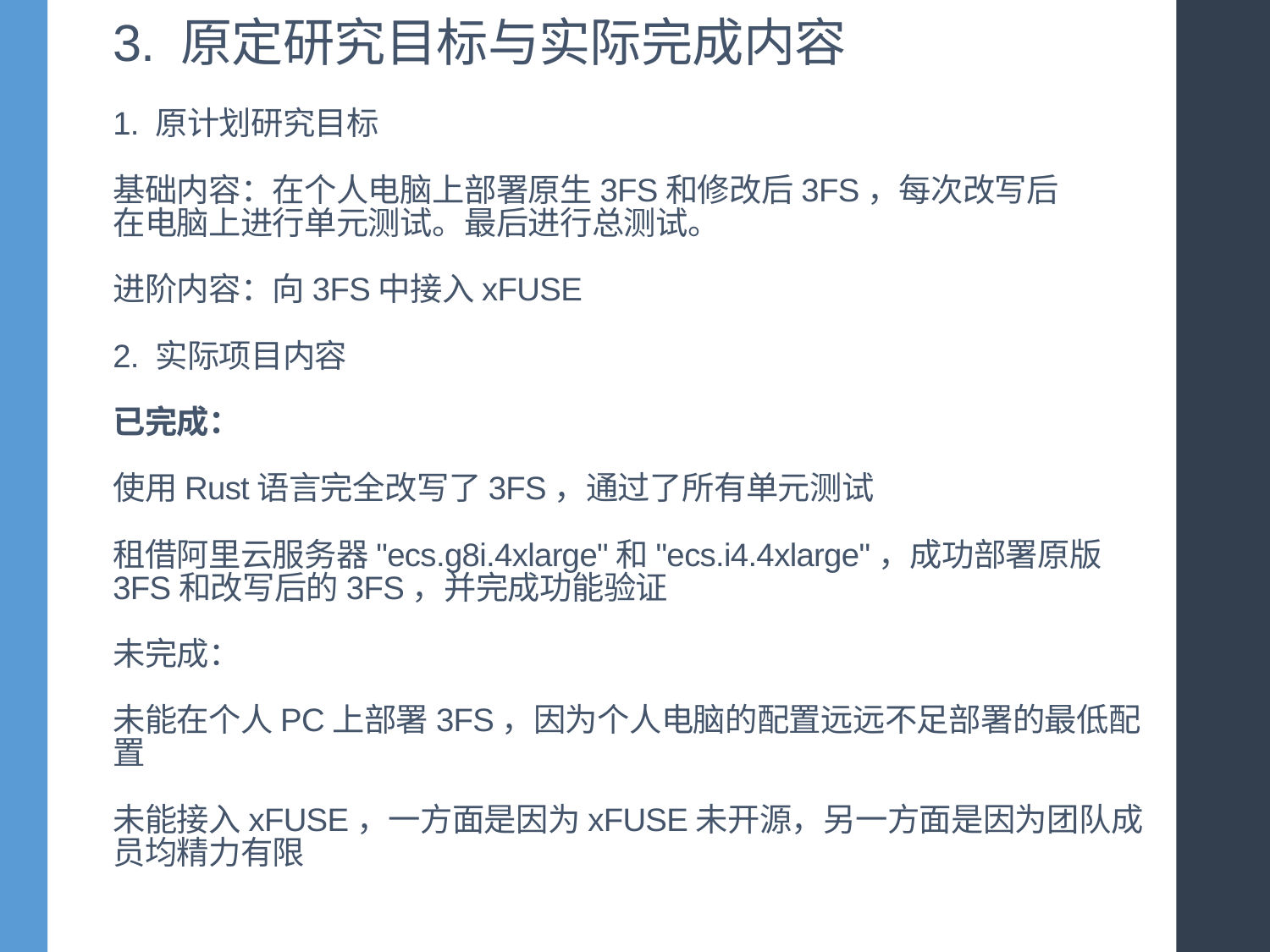

# 3. 原定研究目标与实际完成内容 1. 原计划研究目标 基础内容：在个人电脑上部署原生3FS和修改后3FS，每次改写后 在电脑上进行单元测试。最后进行总测试。 进阶内容：向3FS中接入xFUSE 2. 实际项目内容 已完成： 使用Rust语言完全改写了3FS，通过了所有单元测试 租借阿里云服务器"ecs.g8i.4xlarge"和"ecs.i4.4xlarge"，成功部署原版3FS和改写后的3FS，并完成功能验证 未完成： 未能在个人PC上部署3FS，因为个人电脑的配置远远不足部署的最低配置 未能接入xFUSE，一方面是因为xFUSE未开源，另一方面是因为团队成员均精力有限
10